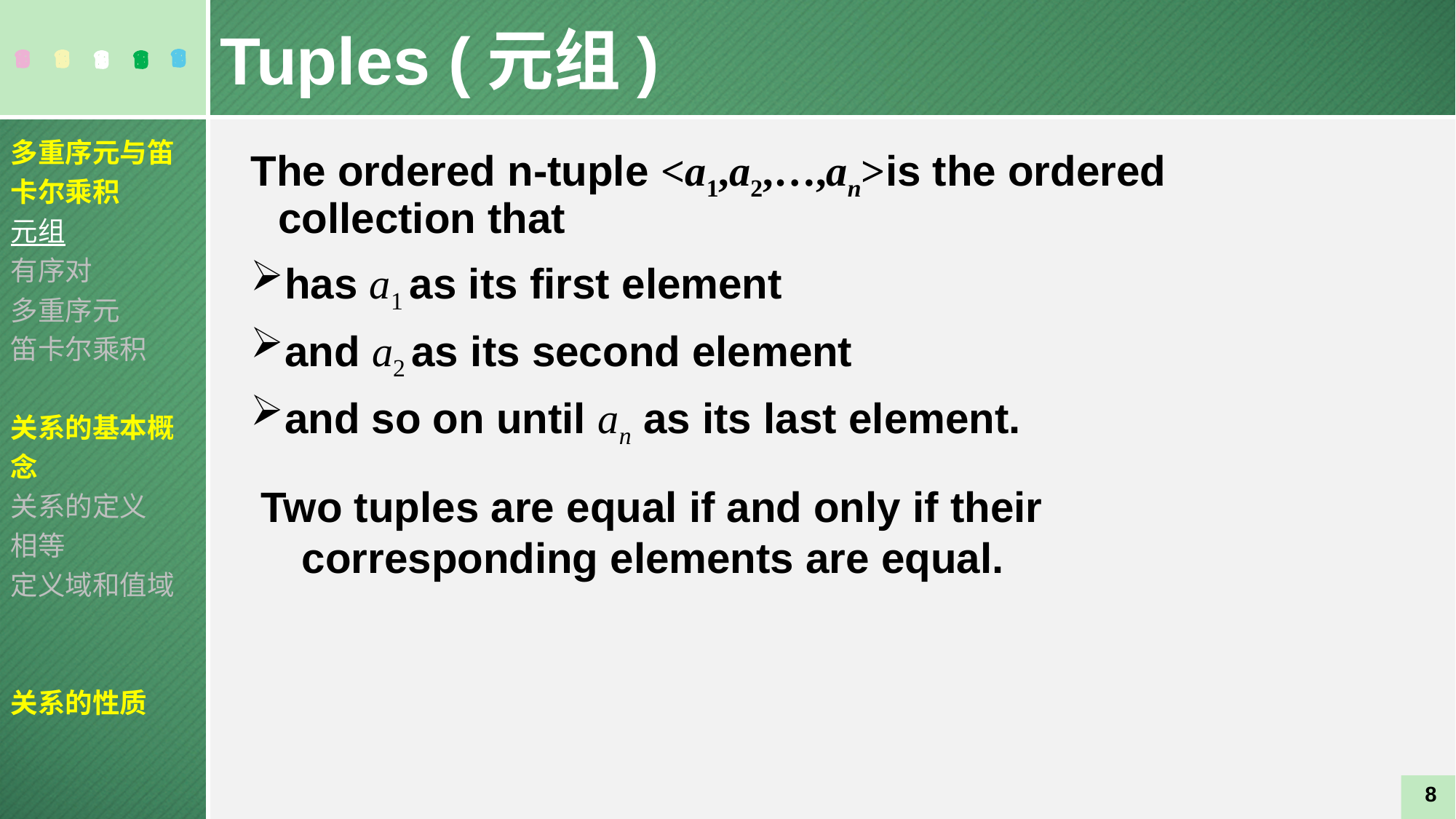

Tuples (元组)

多重序元与笛卡尔乘积
元组
有序对
多重序元
笛卡尔乘积

关系的基本概念
关系的定义
相等
定义域和值域

关系的性质
The ordered n-tuple <a1,a2,…,an>is the ordered collection that
has a1 as its first element
and a2 as its second element
and so on until an as its last element.
Two tuples are equal if and only if their corresponding elements are equal.
8